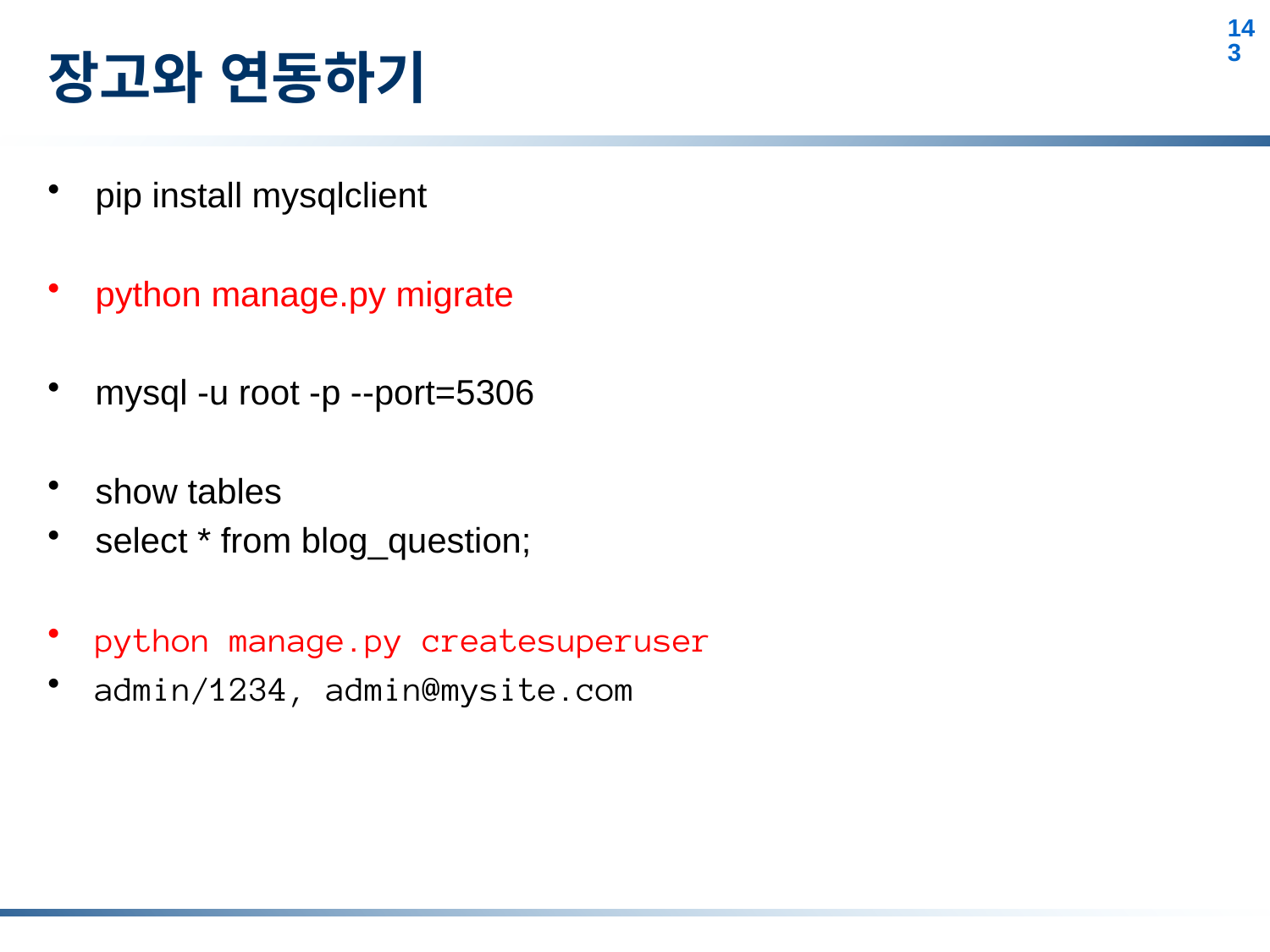

# 장고와 연동하기
pip install mysqlclient

python manage.py migrate

mysql -u root -p --port=5306

show tables
select * from blog_question;

python manage.py createsuperuser
admin/1234, admin@mysite.com